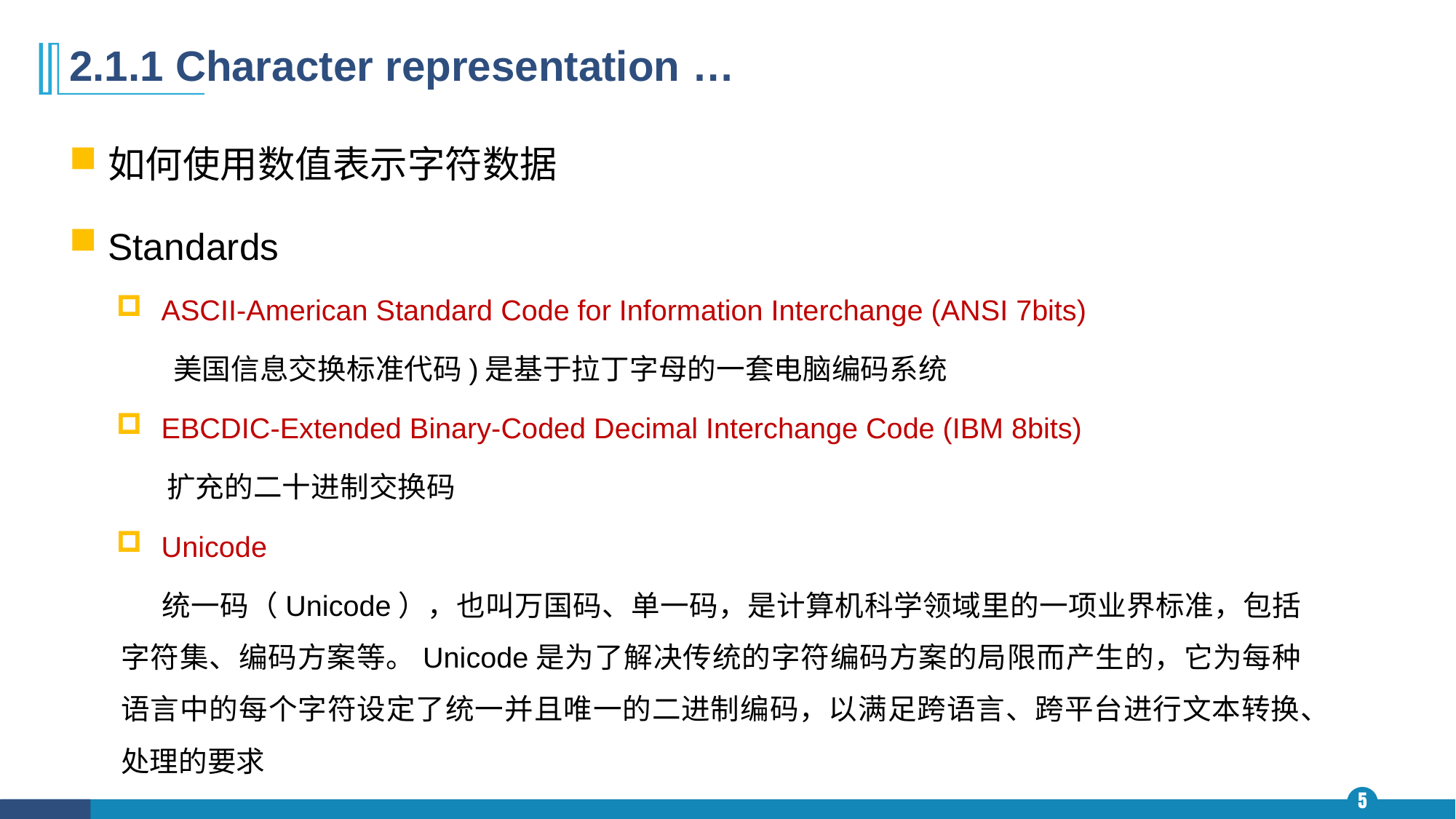

# 2.1.1 Character representation …
如何使用数值表示字符数据
Standards
ASCII-American Standard Code for Information Interchange (ANSI 7bits)
       美国信息交换标准代码)是基于拉丁字母的一套电脑编码系统
EBCDIC-Extended Binary-Coded Decimal Interchange Code (IBM 8bits)
      扩充的二十进制交换码
Unicode
     统一码（Unicode），也叫万国码、单一码，是计算机科学领域里的一项业界标准，包括字符集、编码方案等。Unicode是为了解决传统的字符编码方案的局限而产生的，它为每种语言中的每个字符设定了统一并且唯一的二进制编码，以满足跨语言、跨平台进行文本转换、处理的要求